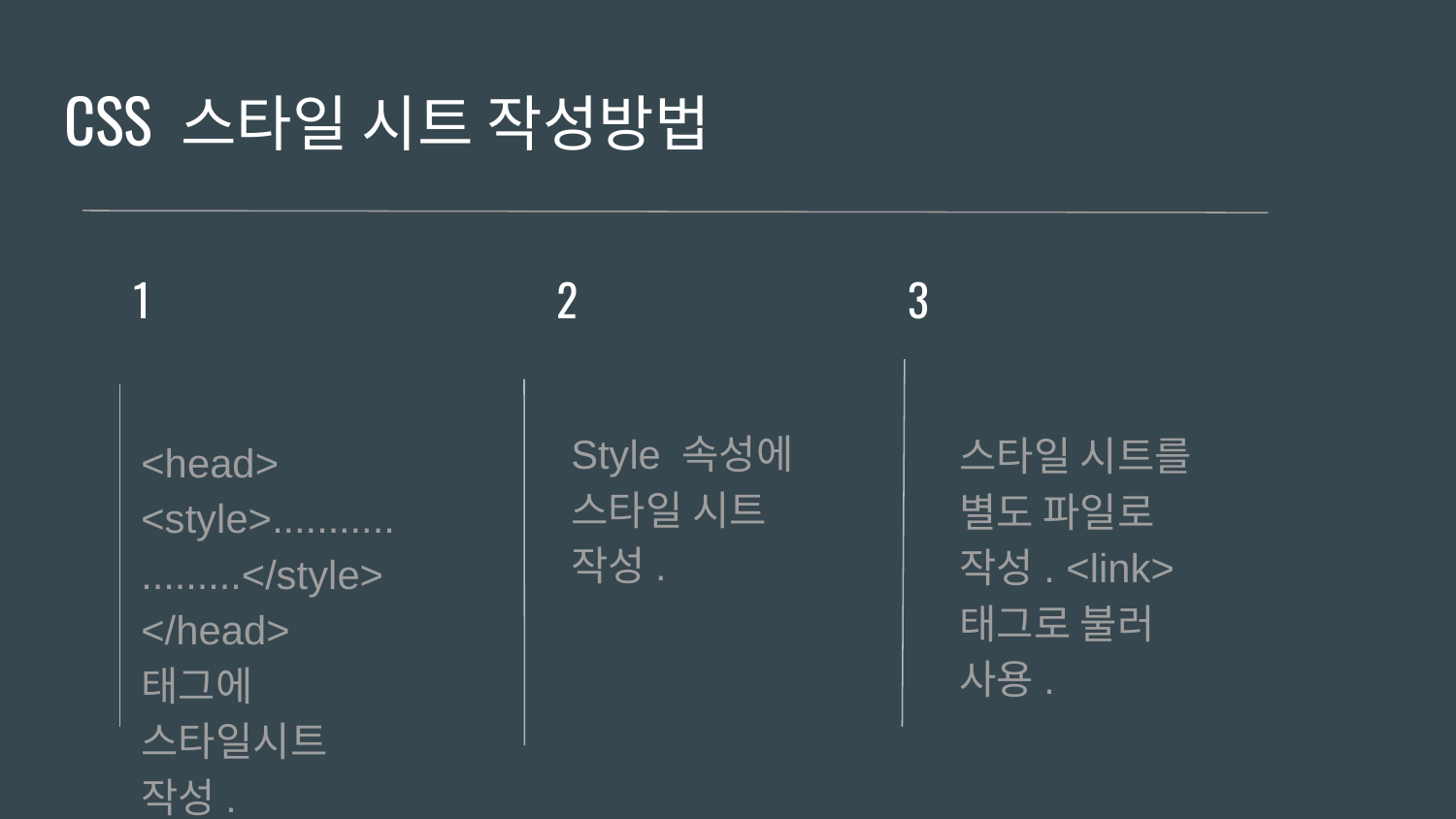

# CSS 스타일 시트 작성방법
 3
1
 2
Style 속성에 스타일 시트 작성.
스타일 시트를 별도 파일로 작성. <link>태그로 불러 사용.
<head> <style>....................</style> </head>태그에 스타일시트  작성.